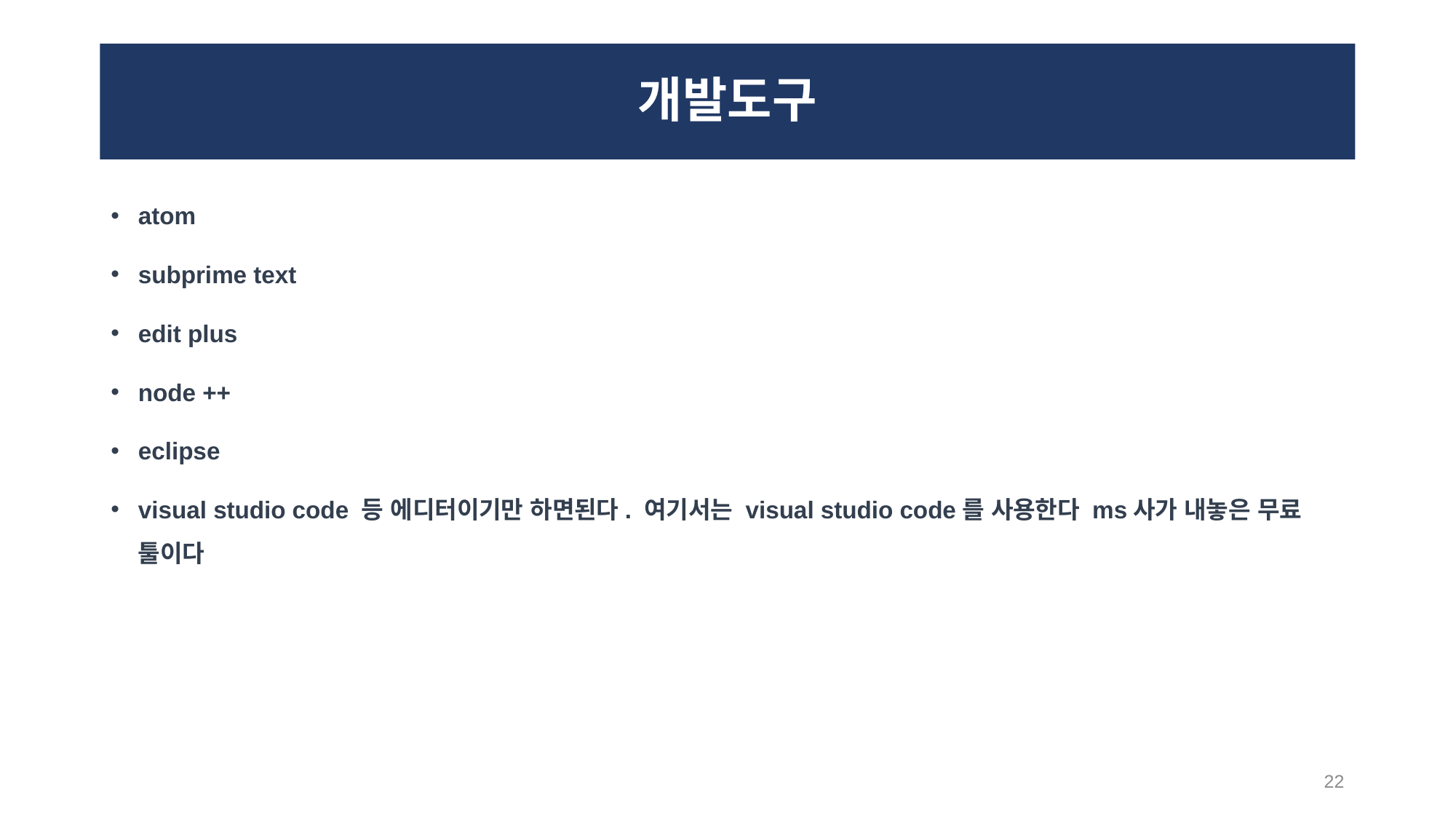

# 개발도구
atom
subprime text
edit plus
node ++
eclipse
visual studio code 등 에디터이기만 하면된다. 여기서는 visual studio code를 사용한다 ms사가 내놓은 무료 툴이다
22